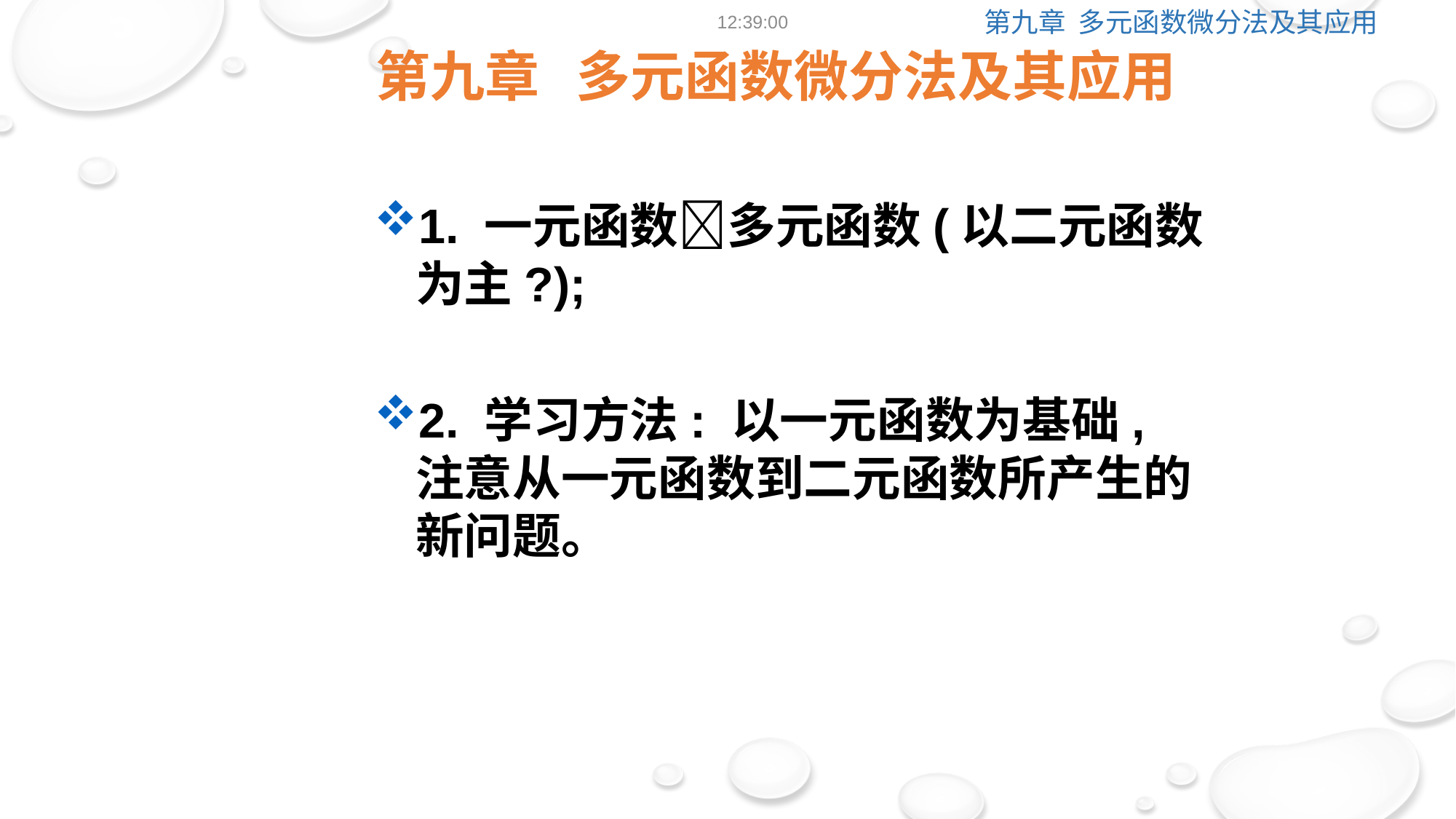

12:39:00
第九章   多元函数微分法及其应用
1. 一元函数→多元函数(以二元函数为主?);

2. 学习方法: 以一元函数为基础, 注意从一元函数到二元函数所产生的新问题。